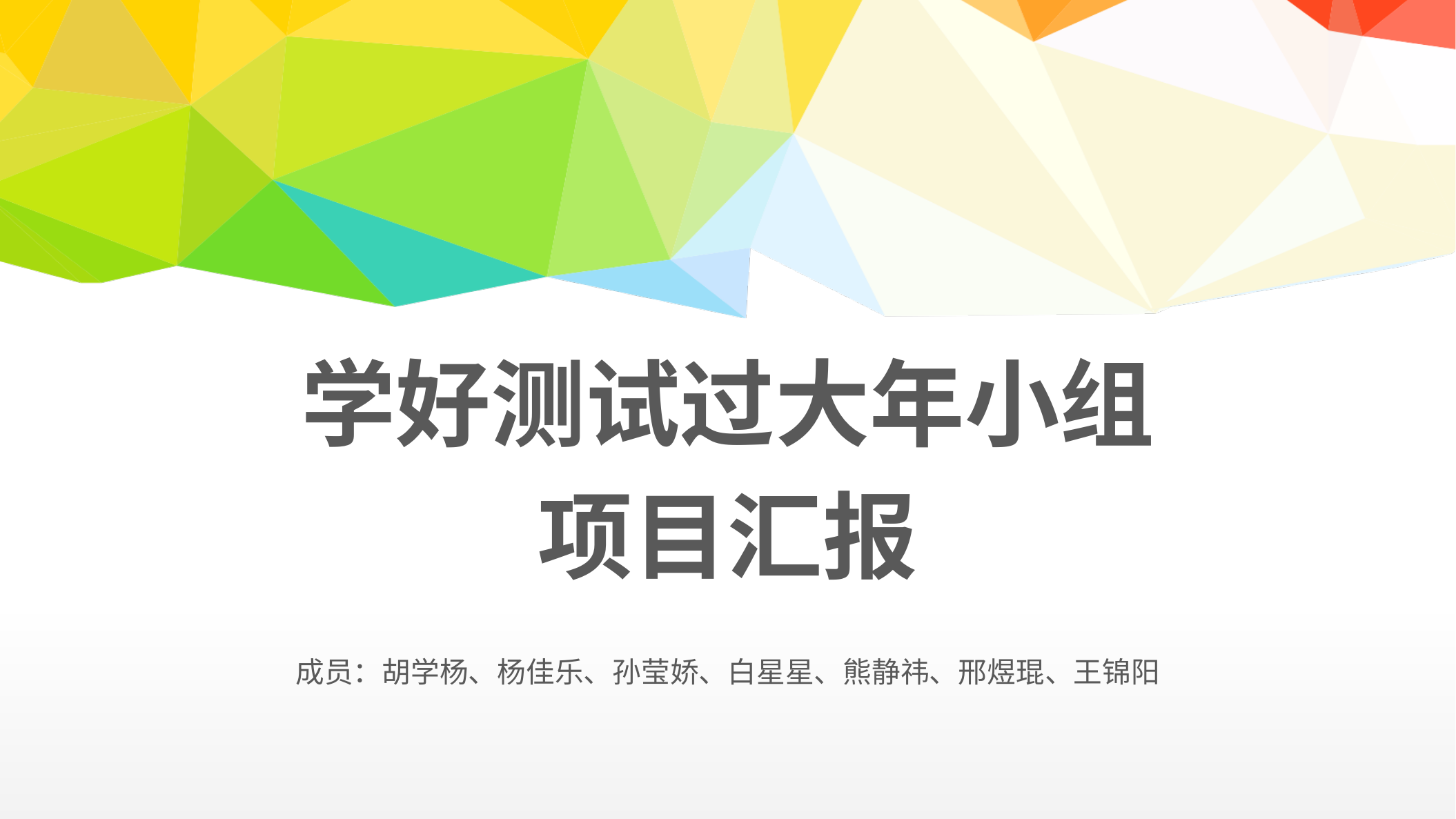

学好测试过大年小组
项目汇报
成员：胡学杨、杨佳乐、孙莹娇、白星星、熊静祎、邢煜琨、王锦阳